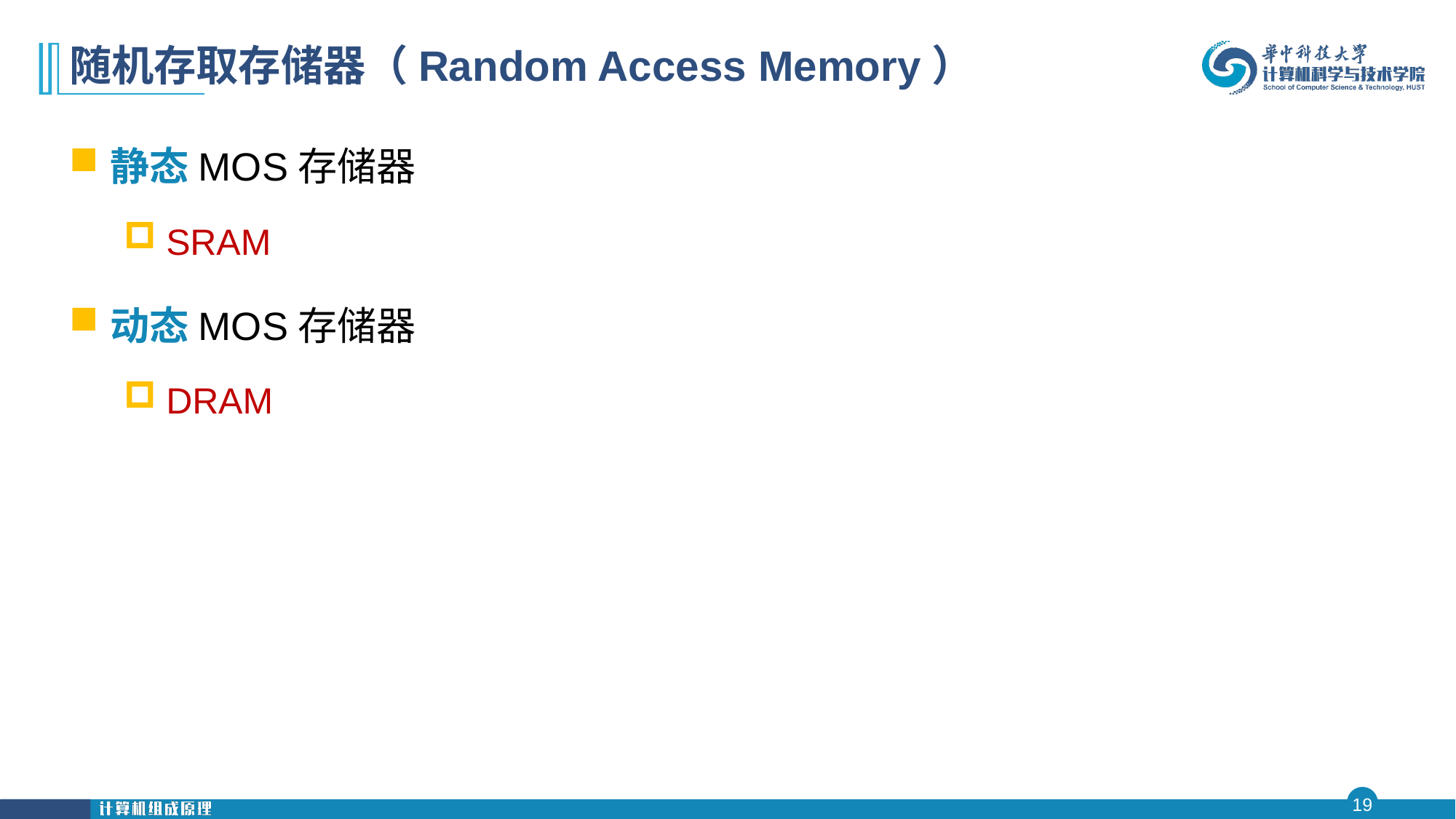

# 随机存取存储器（Random Access Memory）
静态MOS存储器
SRAM
动态MOS存储器
DRAM